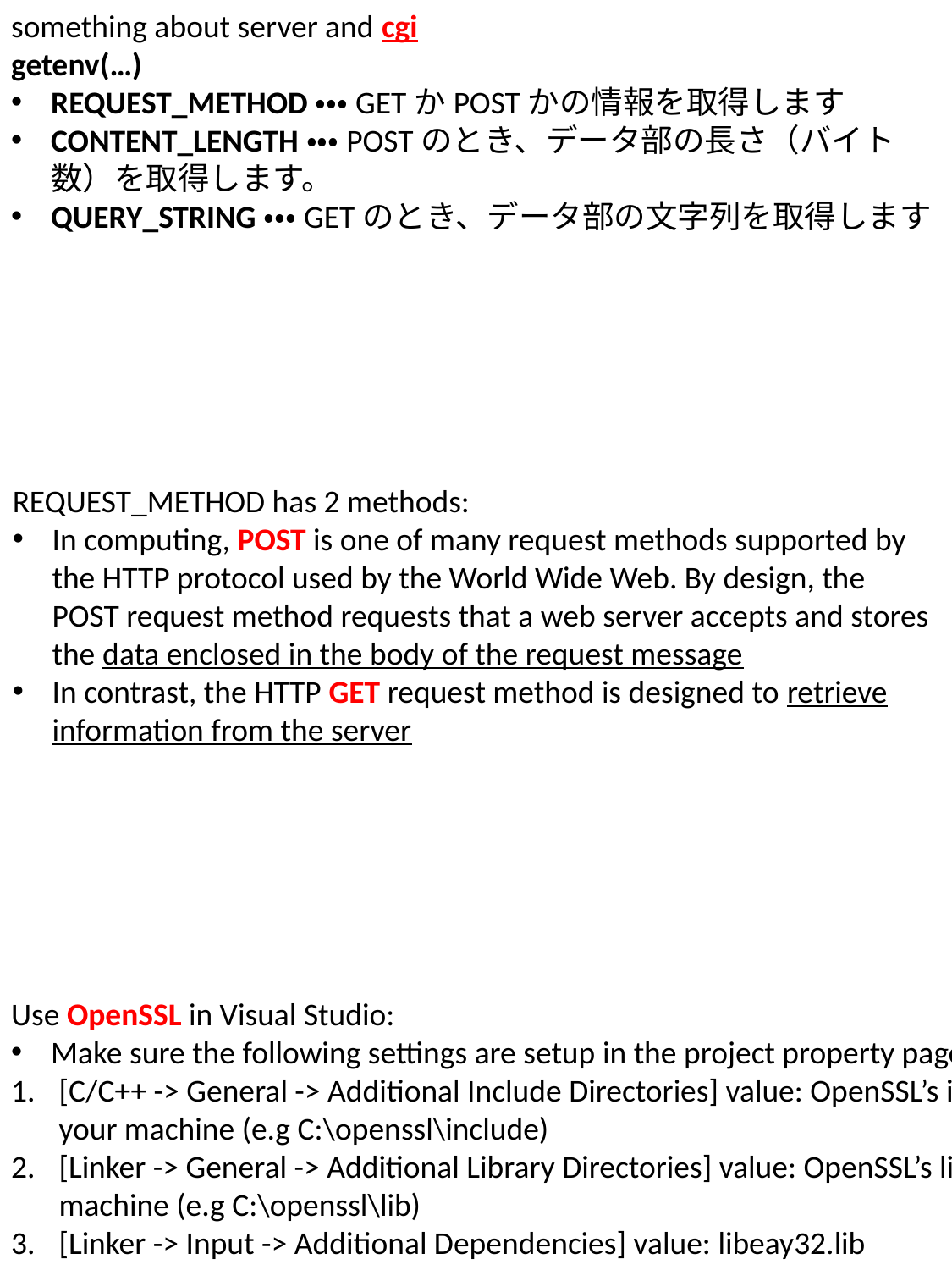

something about server and cgi
getenv(…)
REQUEST_METHOD・・・GETかPOSTかの情報を取得します
CONTENT_LENGTH・・・POSTのとき、データ部の長さ（バイト数）を取得します。
QUERY_STRING・・・GETのとき、データ部の文字列を取得します
REQUEST_METHOD has 2 methods:
In computing, POST is one of many request methods supported by the HTTP protocol used by the World Wide Web. By design, the POST request method requests that a web server accepts and stores the data enclosed in the body of the request message
In contrast, the HTTP GET request method is designed to retrieve information from the server
Use OpenSSL in Visual Studio:
Make sure the following settings are setup in the project property pages:
[C/C++ -> General -> Additional Include Directories] value: OpenSSL’s include directory in your machine (e.g C:\openssl\include)
[Linker -> General -> Additional Library Directories] value: OpenSSL’s lib directory in your machine (e.g C:\openssl\lib)
[Linker -> Input -> Additional Dependencies] value: libeay32.lib